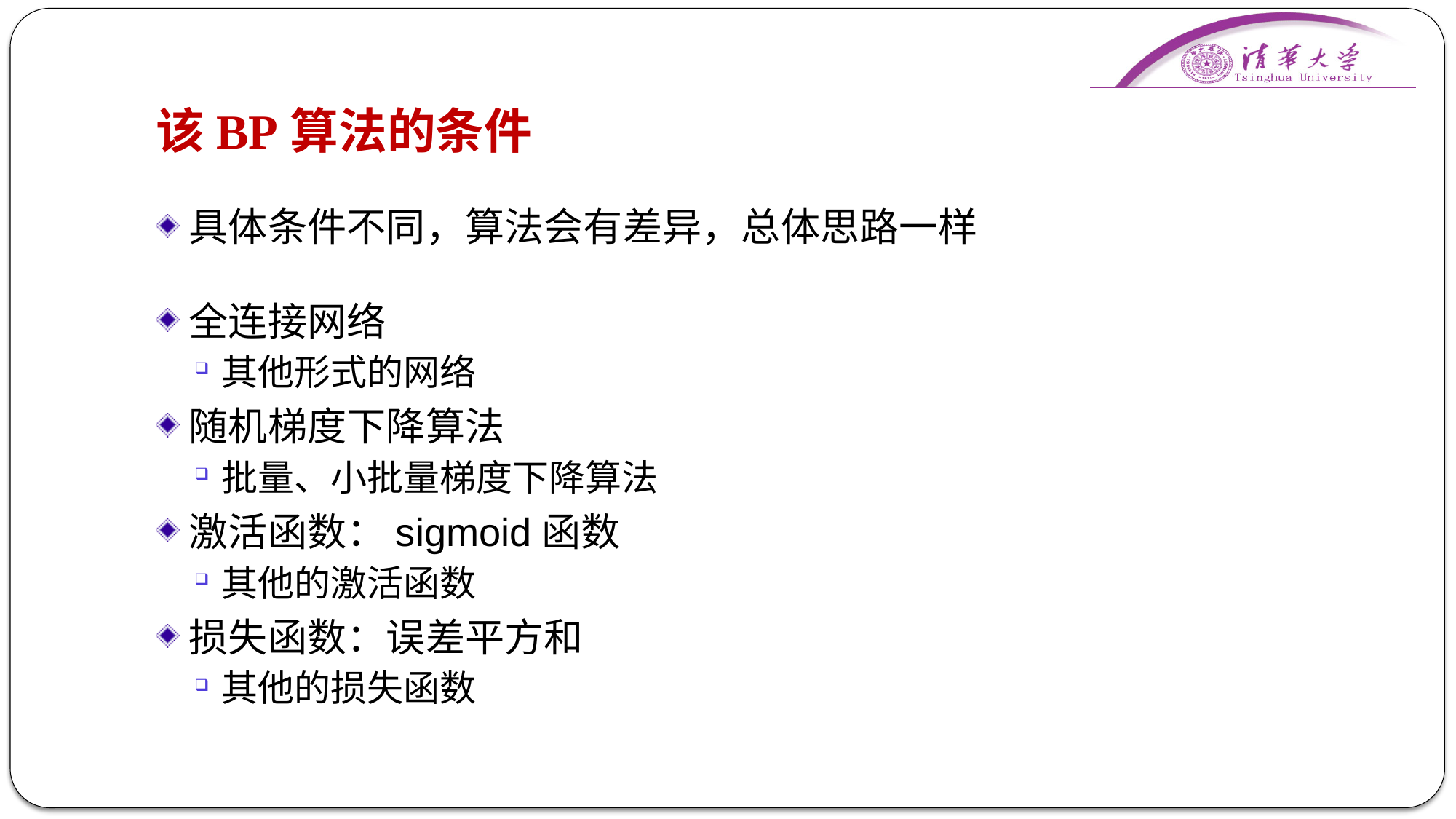

# 该BP算法的条件
具体条件不同，算法会有差异，总体思路一样

全连接网络
其他形式的网络
随机梯度下降算法
批量、小批量梯度下降算法
激活函数：sigmoid函数
其他的激活函数
损失函数：误差平方和
其他的损失函数